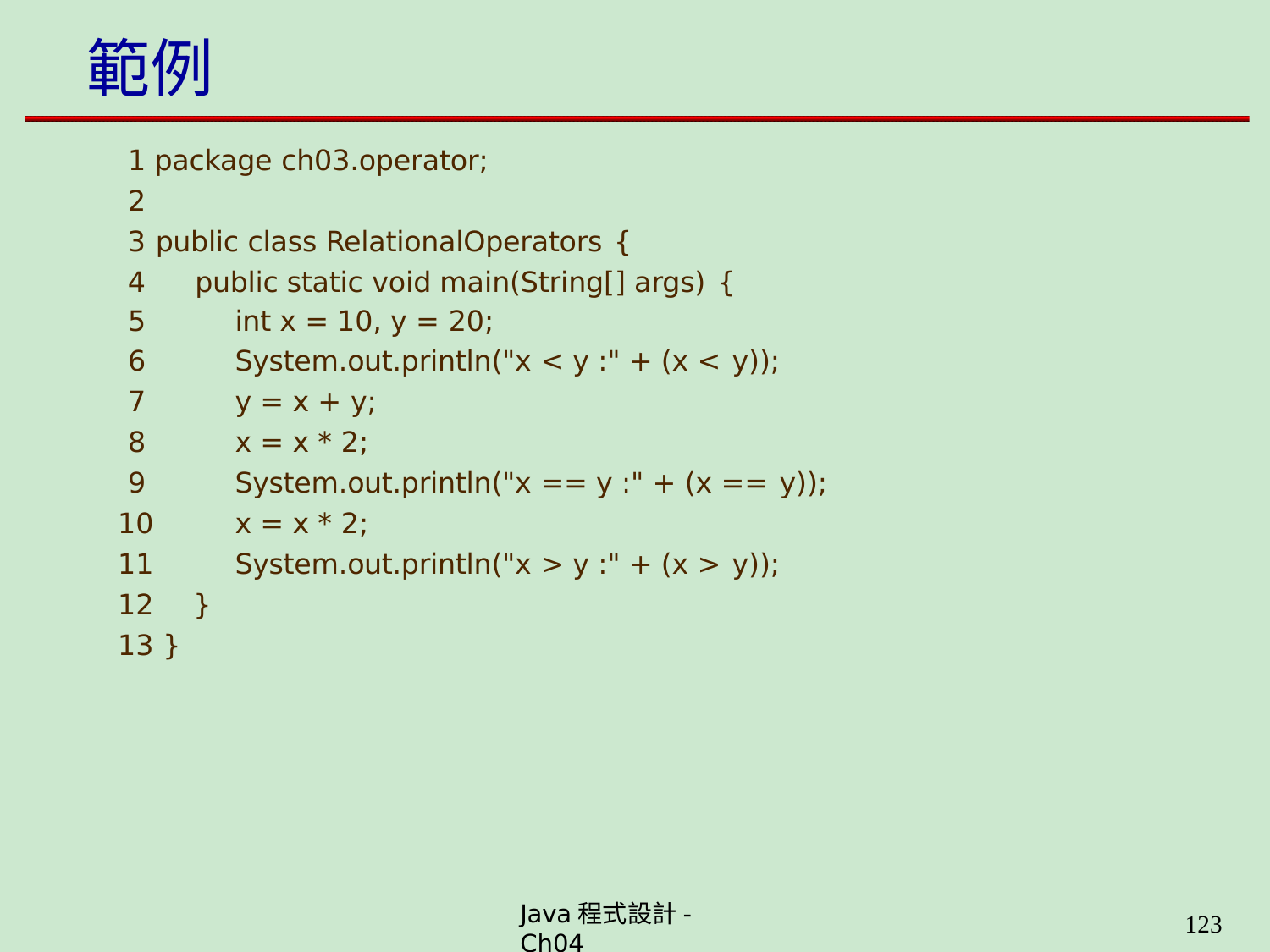

# 範例
1 package ch03.operator;
2
public class RelationalOperators {
public static void main(String[] args) {
| 5 |  | int x = 10, y = 20; |
| --- | --- | --- |
| 6 |  | System.out.println("x < y :" + (x < y)); |
| 7 |  | y = x + y; |
| 8 |  | x = x \* 2; |
| 9 |  | System.out.println("x == y :" + (x == y)); |
| 10 |  | x = x \* 2; |
| 11 |  | System.out.println("x > y :" + (x > y)); |
| 12 | } |  |
| 13 } |  |  |
Java程式設計-Ch04
123